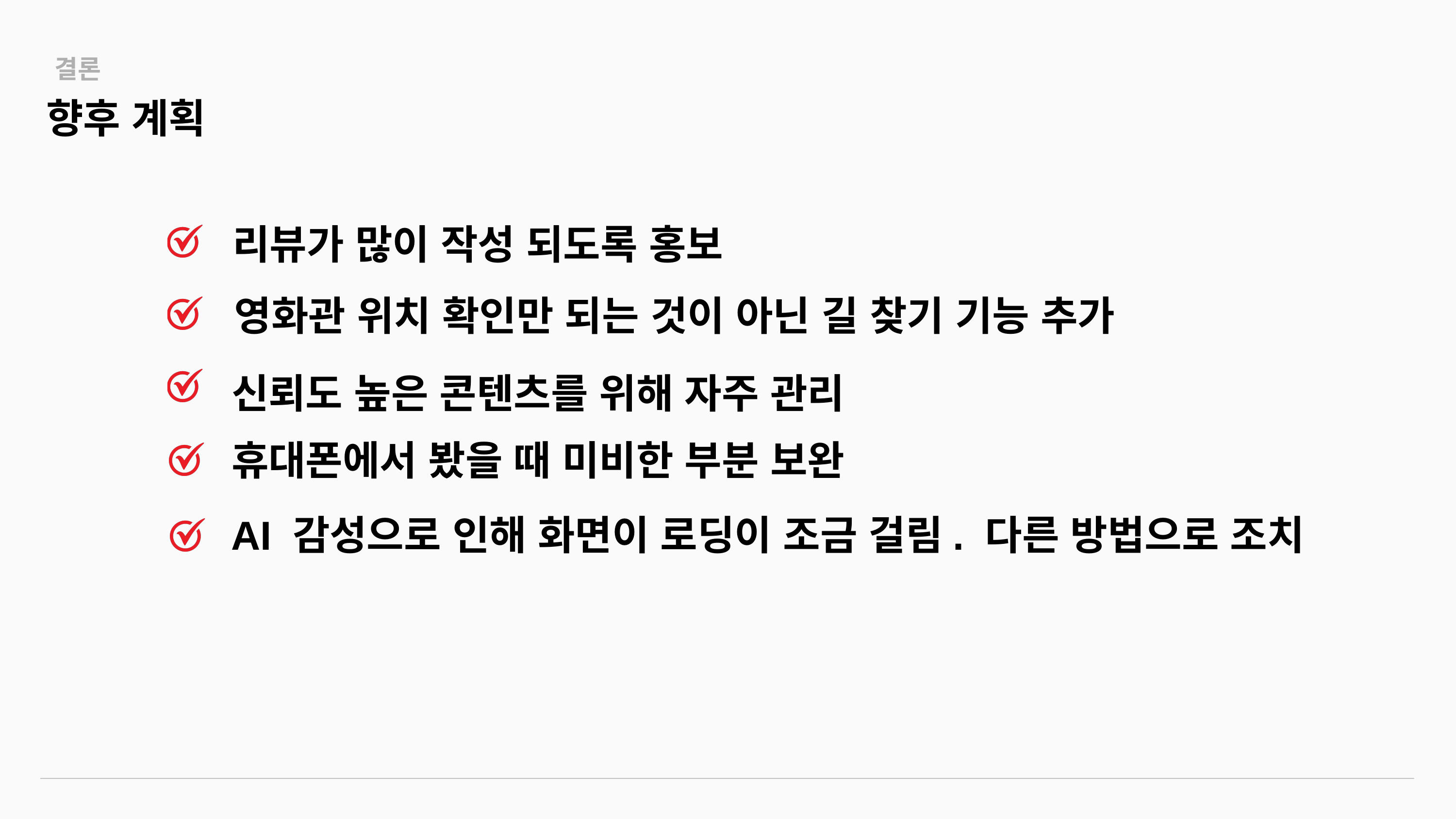

결론
향후 계획
리뷰가 많이 작성 되도록 홍보

영화관 위치 확인만 되는 것이 아닌 길 찾기 기능 추가

신뢰도 높은 콘텐츠를 위해 자주 관리

휴대폰에서 봤을 때 미비한 부분 보완

AI 감성으로 인해 화면이 로딩이 조금 걸림. 다른 방법으로 조치